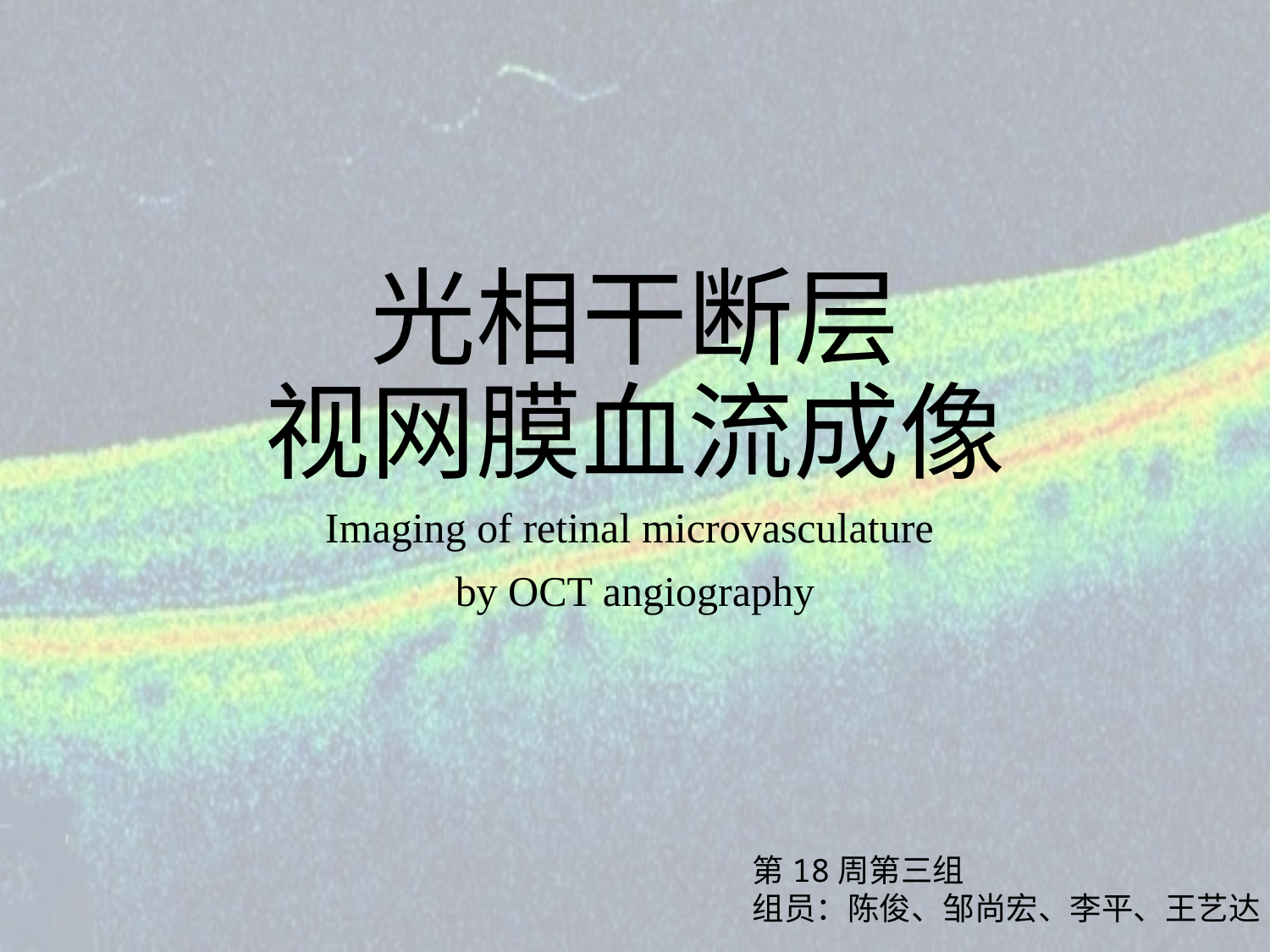

# 光相干断层 视网膜血流成像
Imaging of retinal microvasculature
by OCT angiography
第18周第三组
组员：陈俊、邹尚宏、李平、王艺达